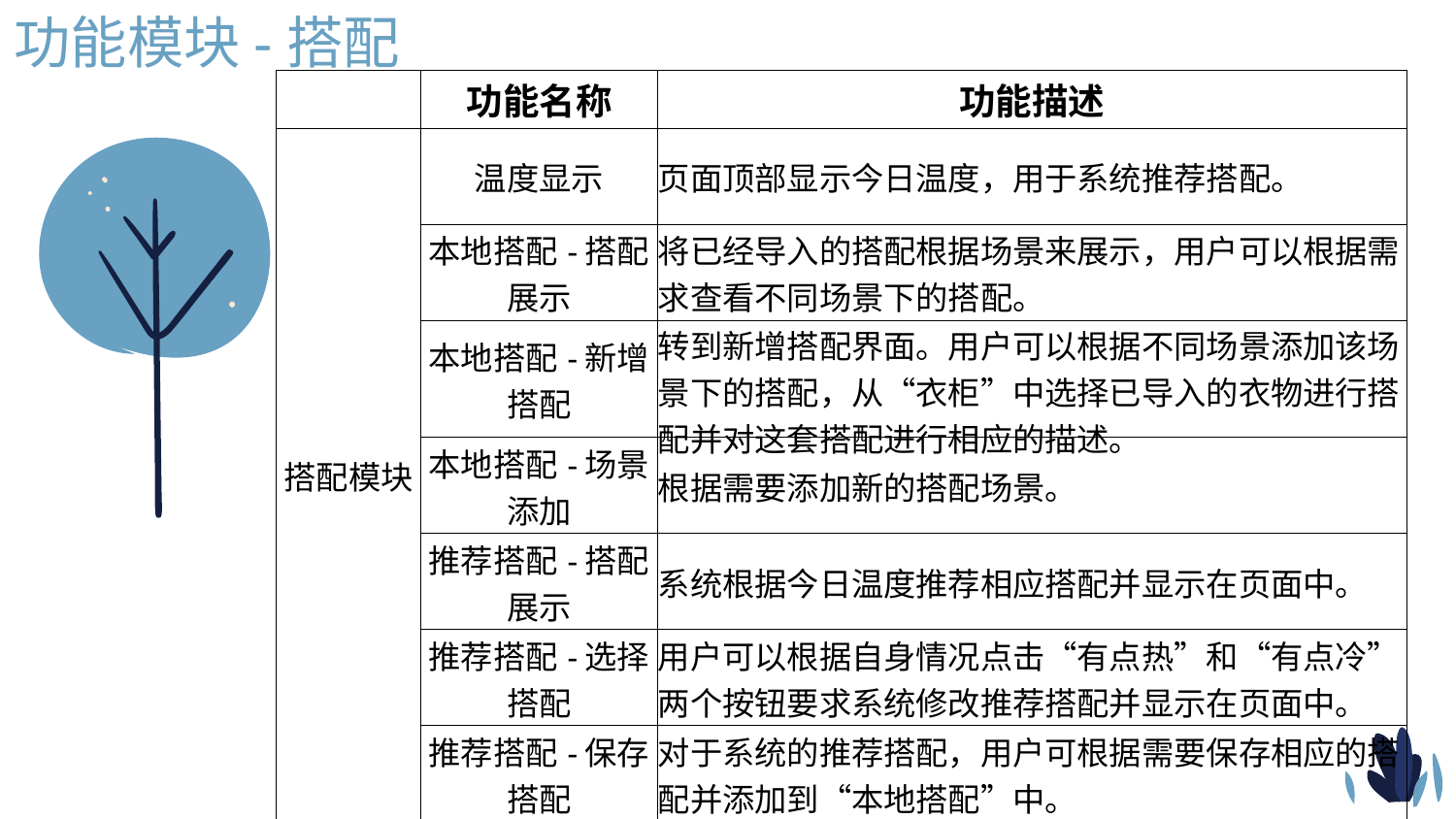

功能模块-搭配
|  | 功能名称 | 功能描述 |
| --- | --- | --- |
| 搭配模块 | 温度显示 | 页面顶部显示今日温度，用于系统推荐搭配。 |
|  | 本地搭配-搭配展示 | 将已经导入的搭配根据场景来展示，用户可以根据需求查看不同场景下的搭配。 |
|  | 本地搭配-新增搭配 | 转到新增搭配界面。用户可以根据不同场景添加该场景下的搭配，从“衣柜”中选择已导入的衣物进行搭配并对这套搭配进行相应的描述。 |
|  | 本地搭配-场景添加 | 根据需要添加新的搭配场景。 |
|  | 推荐搭配-搭配展示 | 系统根据今日温度推荐相应搭配并显示在页面中。 |
|  | 推荐搭配-选择搭配 | 用户可以根据自身情况点击“有点热”和“有点冷”两个按钮要求系统修改推荐搭配并显示在页面中。 |
|  | 推荐搭配-保存搭配 | 对于系统的推荐搭配，用户可根据需要保存相应的搭配并添加到“本地搭配”中。 |